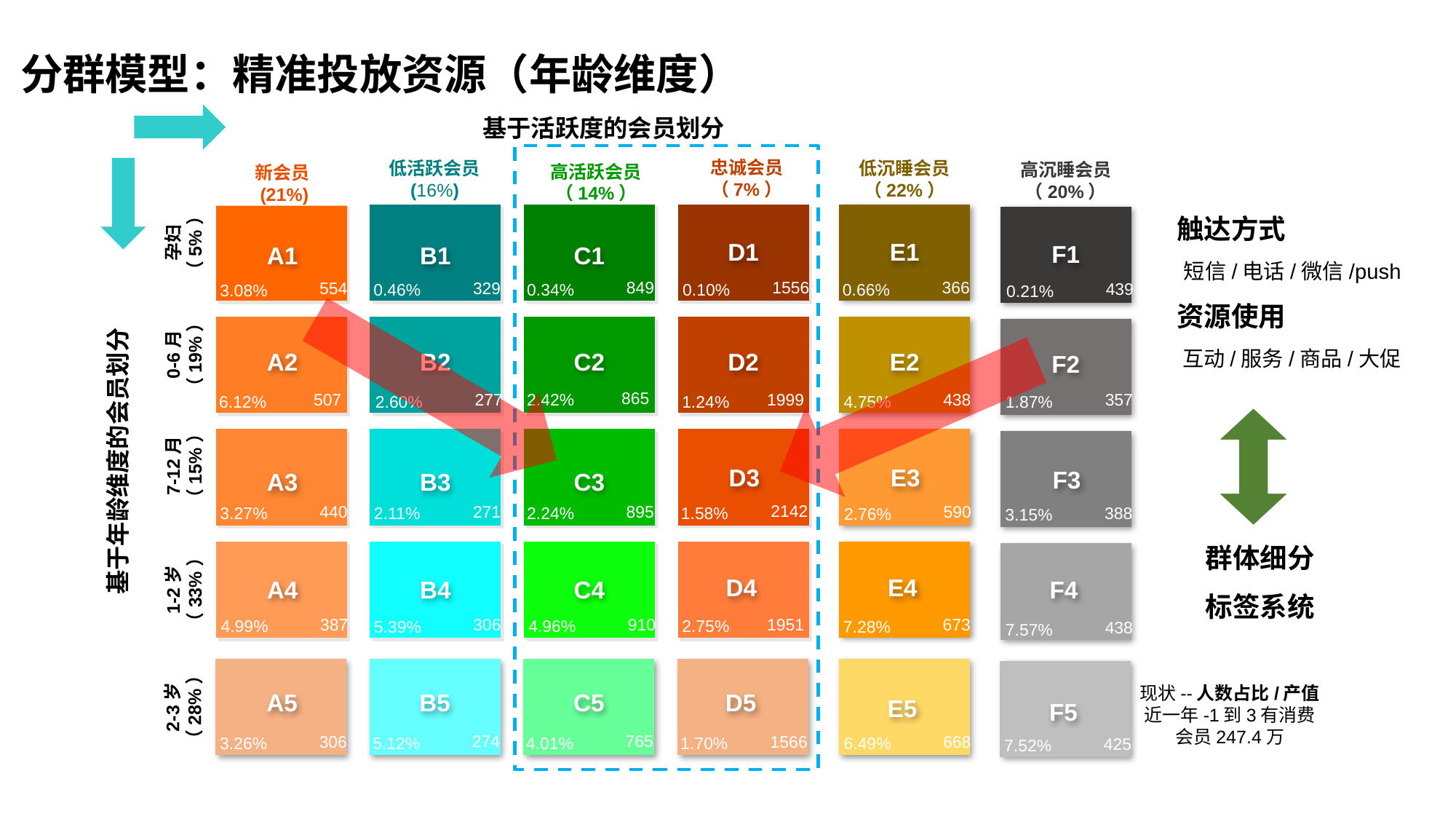

分群模型：精准投放资源（年龄维度）

基于活跃度的会员划分

低活跃会员
(16%)
忠诚会员
（7%）
新会员
(21%)
低沉睡会员（22%）
高沉睡会员
（20%）
高活跃会员
（14%）

触达方式
短信/电话/微信/push
资源使用
互动/服务/商品/大促

孕妇
（5%）
D1
E1
F1
A1
B1
C1
849
1556
366
329
554
439
0.34%
0.10%
0.66%
0.46%
3.08%
0.21%

0-6月（19%）

A2
B2
C2
D2
E2
F2

865
277
438
1999
2.42%
507
357
2.60%
4.75%
1.24%
6.12%
1.87%

基于年龄维度的会员划分
7-12月（15%）
D3
E3
F3
A3
B3
C3
2142
895
440
271
590
388
1.58%
2.24%
3.27%
2.11%
2.76%
3.15%
群体细分
标签系统

D4
E4
A4
B4
C4
F4
1-2岁（33%）
910
387
1951
306
673
4.96%
4.99%
2.75%
5.39%
7.28%
438
7.57%

现状--人数占比/产值
近一年-1到3有消费
会员247.4万
A5
B5
C5
D5
E5
2-3岁（28%）
F5
274
765
1566
668
306
5.12%
4.01%
1.70%
6.49%
3.26%
425
7.52%